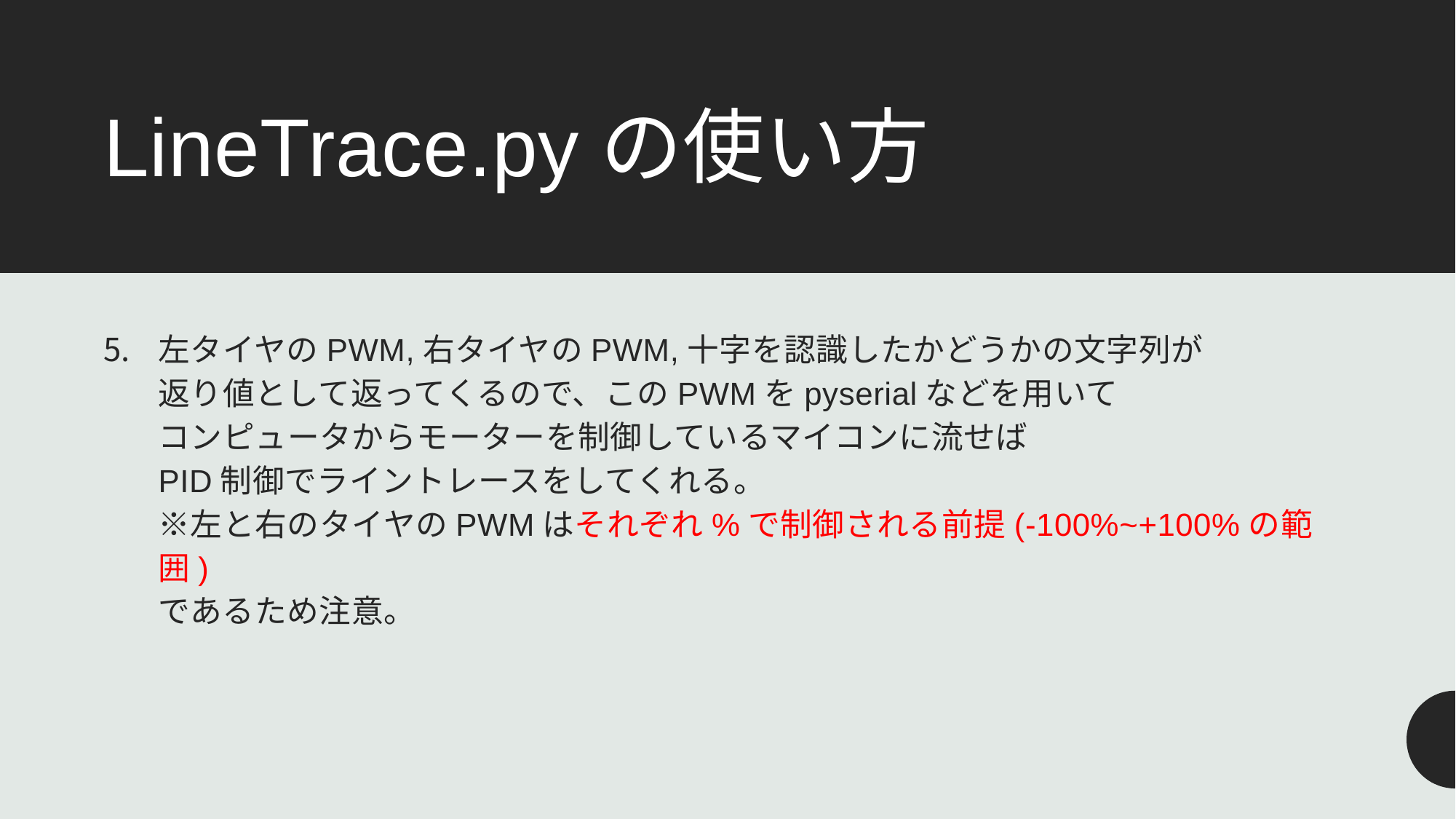

# LineTrace.pyの使い方
左タイヤのPWM,右タイヤのPWM,十字を認識したかどうかの文字列が
返り値として返ってくるので、このPWMをpyserialなどを用いて
コンピュータからモーターを制御しているマイコンに流せば
PID制御でライントレースをしてくれる。
※左と右のタイヤのPWMはそれぞれ%で制御される前提(-100%~+100%の範囲)
であるため注意。